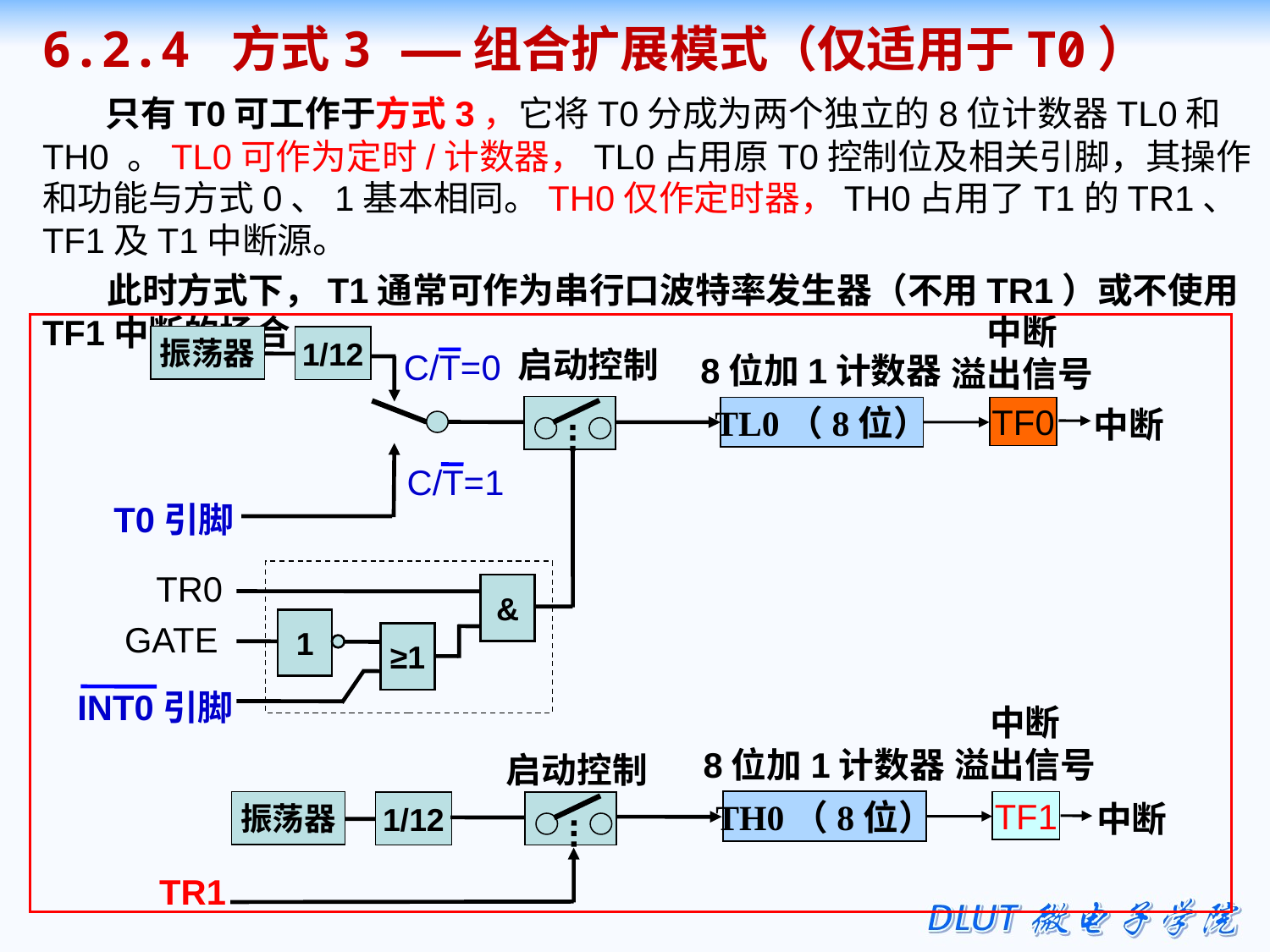

6.2.4 方式3 ——组合扩展模式（仅适用于T0）
       只有T0可工作于方式3，它将T0分成为两个独立的8位计数器TL0和TH0 。TL0可作为定时/计数器，TL0占用原T0控制位及相关引脚，其操作和功能与方式0、1基本相同。TH0仅作定时器，TH0占用了T1的TR1、TF1及T1中断源。
       此时方式下，T1通常可作为串行口波特率发生器（不用TR1）或不使用TF1中断的场合 。
中断
溢出信号
振荡器
1/12
启动控制
C/T=0
8位加1计数器

TL0（8位）
TF0

中断

C/T=1

T0引脚

TR0

&

1

GATE
≥1

INT0引脚

中断
溢出信号
8位加1计数器
启动控制
TH0（8位）
振荡器
TF1
1/12

中断

TR1